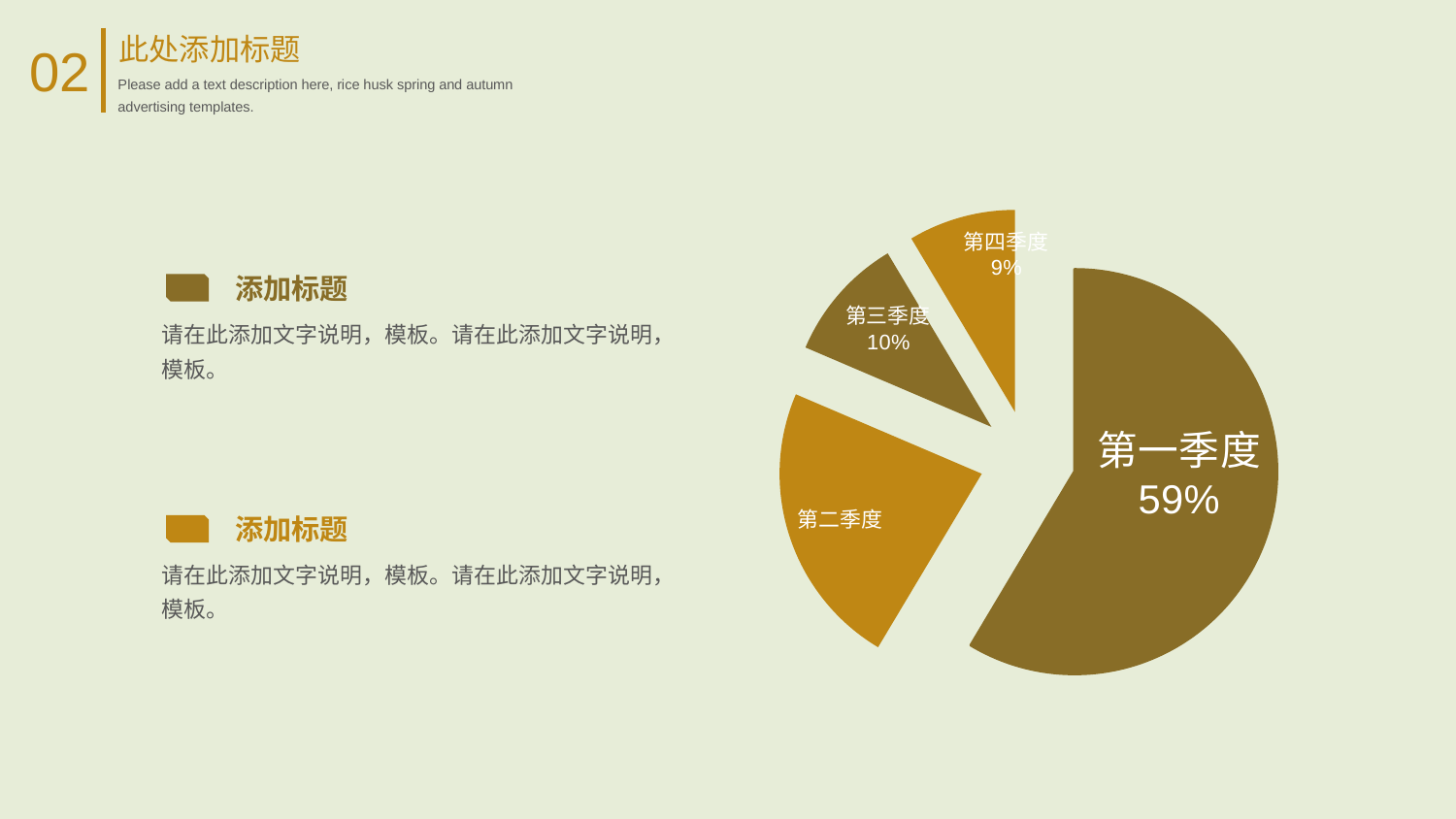

此处添加标题
Please add a text description here, rice husk spring and autumn advertising templates.
02

### Chart

| Category | 销售额 |
|---|---|
| 第一季度 | 8.2 |
| 第二季度 | 3.2 |
| 第三季度 | 1.4 |
| 第四季度 | 1.2 |
添加标题

请在此添加文字说明，模板。请在此添加文字说明，模板。
添加标题

请在此添加文字说明，模板。请在此添加文字说明，模板。